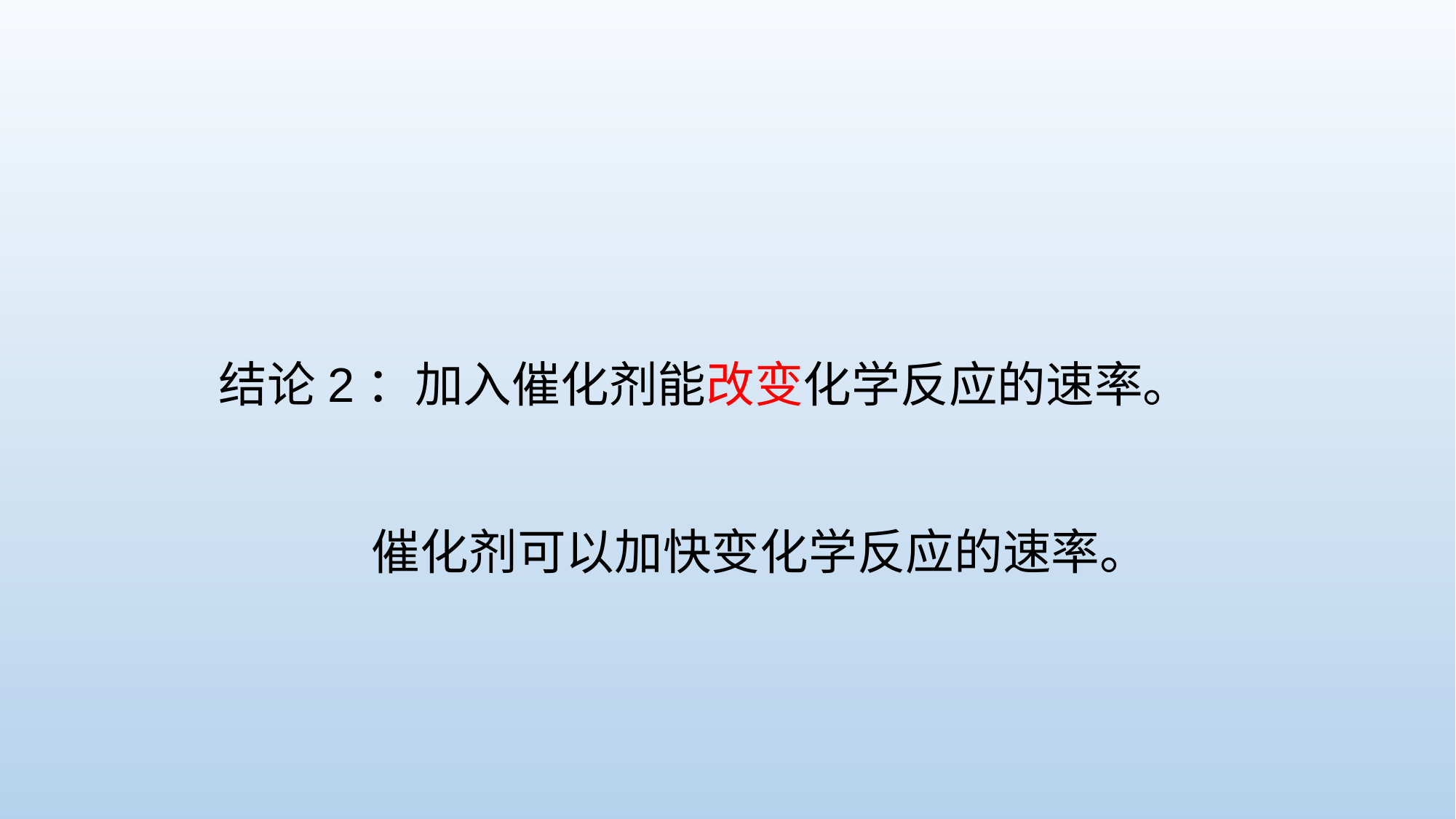

结论2：加入催化剂能改变化学反应的速率。
催化剂可以加快变化学反应的速率。